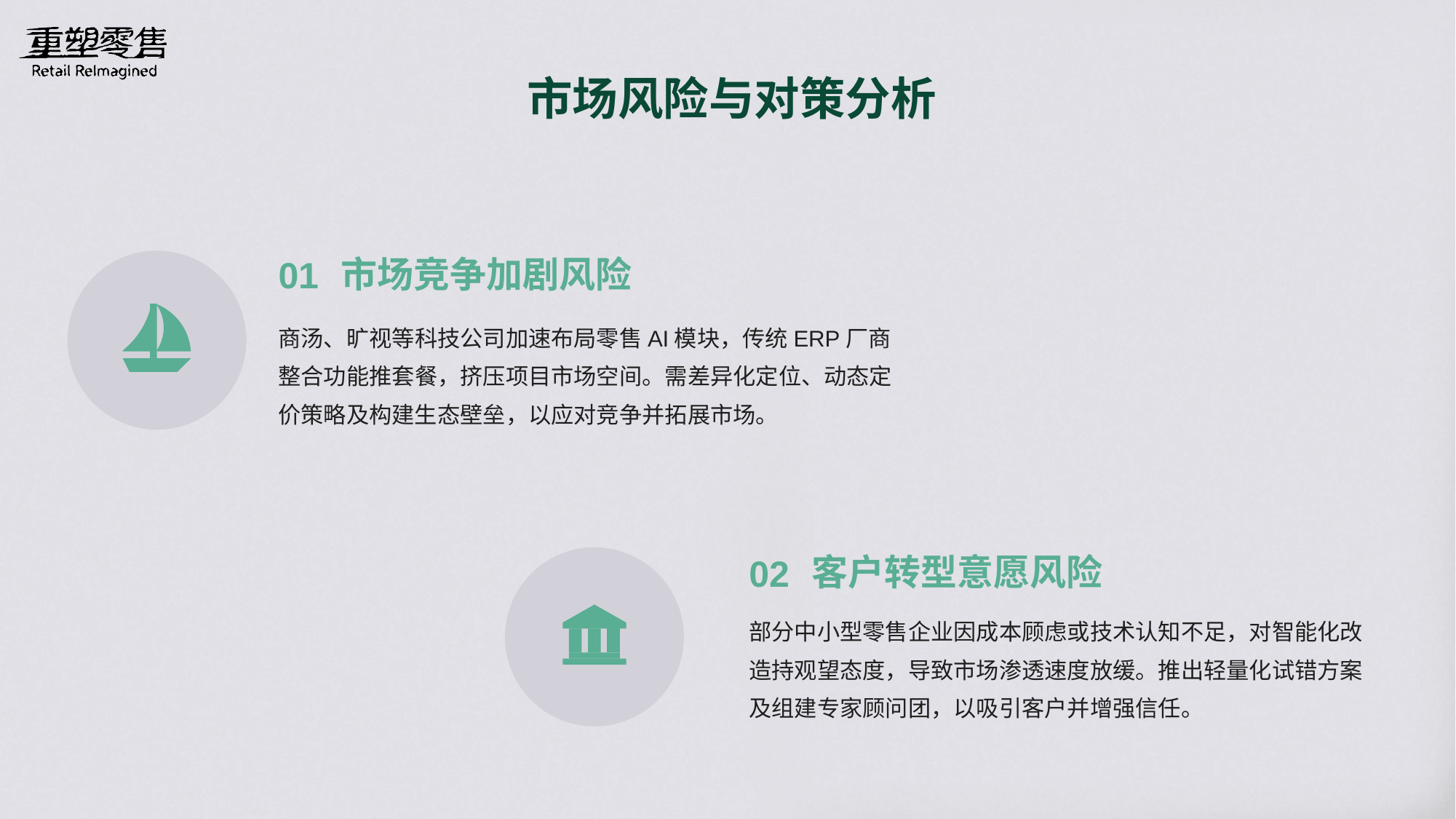

市场风险与对策分析
01
市场竞争加剧风险

商汤、旷视等科技公司加速布局零售AI模块，传统ERP厂商整合功能推套餐，挤压项目市场空间。需差异化定位、动态定价策略及构建生态壁垒，以应对竞争并拓展市场。
02
客户转型意愿风险

部分中小型零售企业因成本顾虑或技术认知不足，对智能化改造持观望态度，导致市场渗透速度放缓。推出轻量化试错方案及组建专家顾问团，以吸引客户并增强信任。